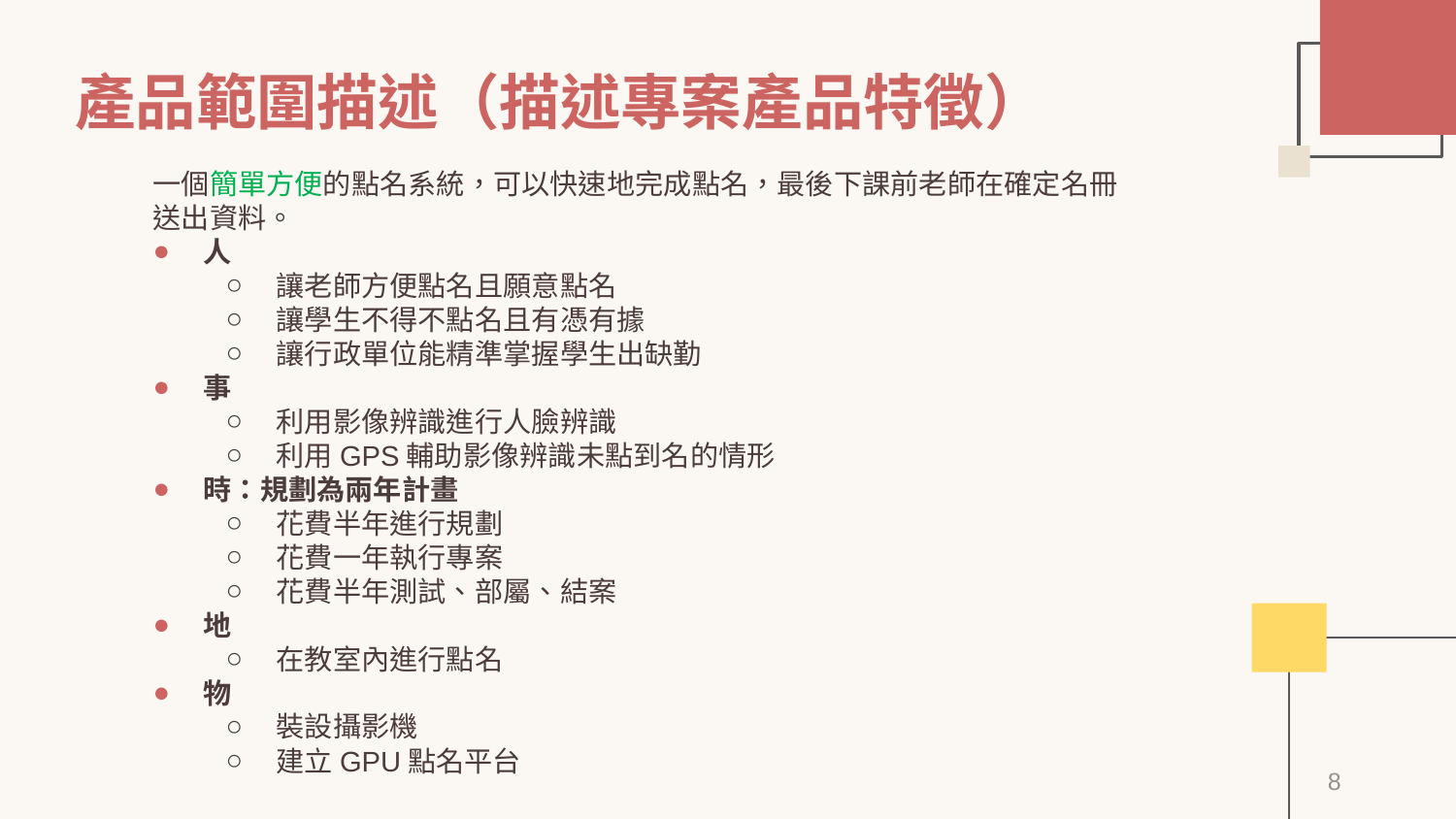

# 產品範圍描述（描述專案產品特徵）
一個簡單方便的點名系統，可以快速地完成點名，最後下課前老師在確定名冊送出資料。
人
讓老師方便點名且願意點名
讓學生不得不點名且有憑有據
讓行政單位能精準掌握學生出缺勤
事
利用影像辨識進行人臉辨識
利用GPS輔助影像辨識未點到名的情形
時：規劃為兩年計畫
花費半年進行規劃
花費一年執行專案
花費半年測試、部屬、結案
地
在教室內進行點名
物
裝設攝影機
建立GPU點名平台
8